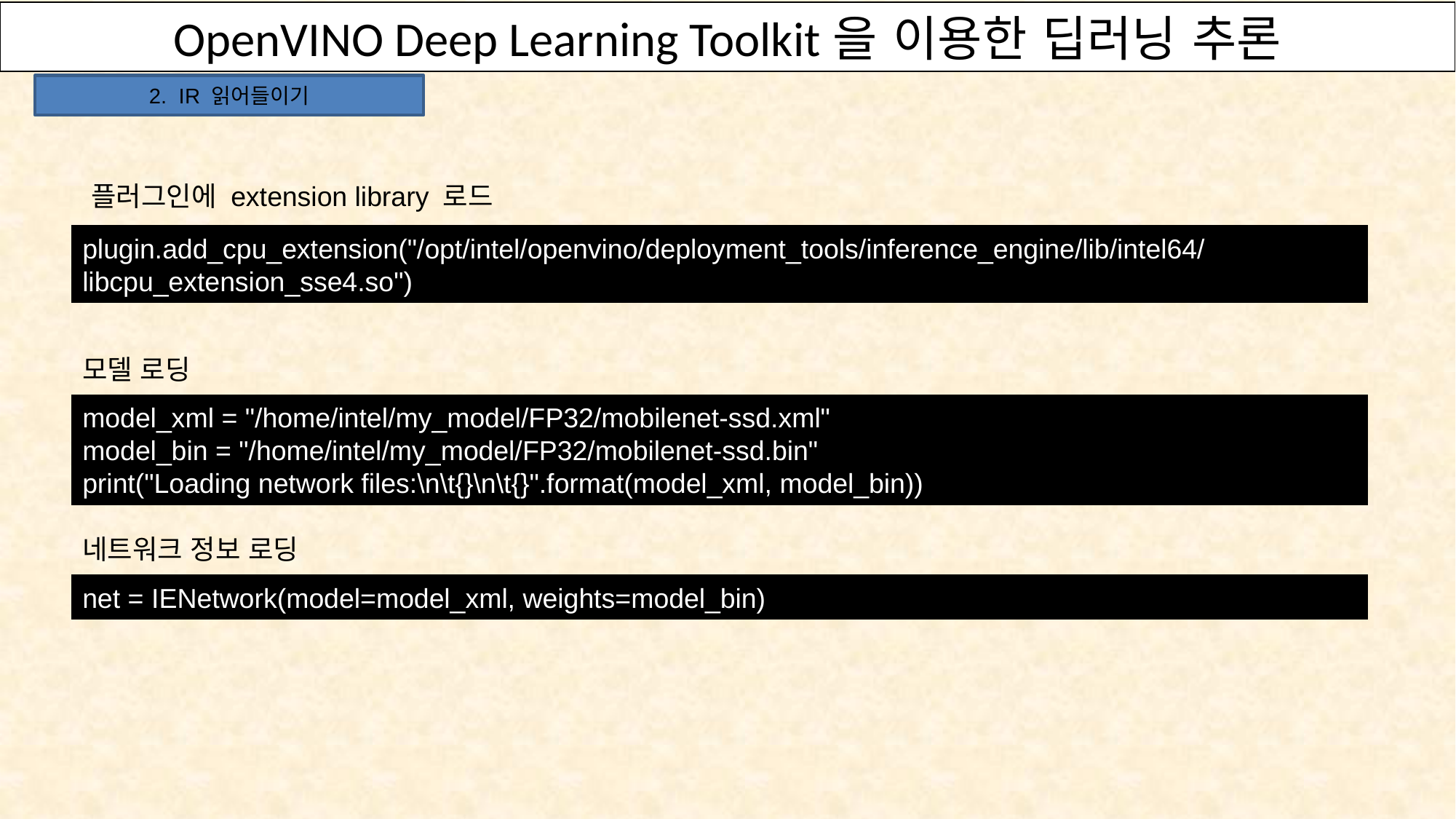

OpenVINO Deep Learning Toolkit을 이용한 딥러닝 추론
2.  IR 읽어들이기
플러그인에 extension library 로드
plugin.add_cpu_extension("/opt/intel/openvino/deployment_tools/inference_engine/lib/intel64/libcpu_extension_sse4.so")
모델 로딩
model_xml = "/home/intel/my_model/FP32/mobilenet-ssd.xml"
model_bin = "/home/intel/my_model/FP32/mobilenet-ssd.bin"
print("Loading network files:\n\t{}\n\t{}".format(model_xml, model_bin))
네트워크 정보 로딩
net = IENetwork(model=model_xml, weights=model_bin)